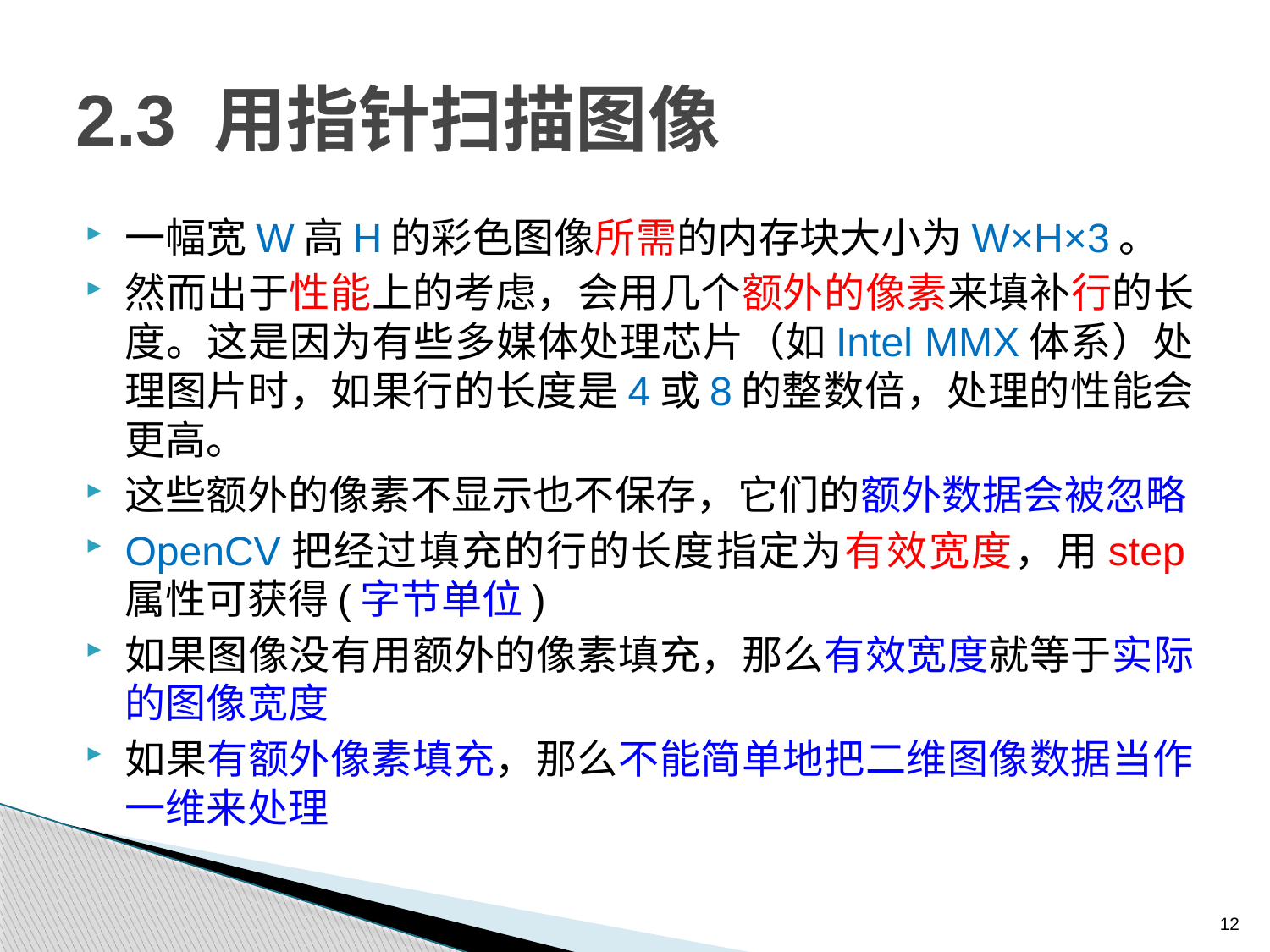

# 2.3 用指针扫描图像
一幅宽W高H的彩色图像所需的内存块大小为W×H×3。
然而出于性能上的考虑，会用几个额外的像素来填补行的长度。这是因为有些多媒体处理芯片（如Intel MMX体系）处理图片时，如果行的长度是4或8的整数倍，处理的性能会更高。
这些额外的像素不显示也不保存，它们的额外数据会被忽略
OpenCV把经过填充的行的长度指定为有效宽度，用step属性可获得(字节单位)
如果图像没有用额外的像素填充，那么有效宽度就等于实际的图像宽度
如果有额外像素填充，那么不能简单地把二维图像数据当作一维来处理
12